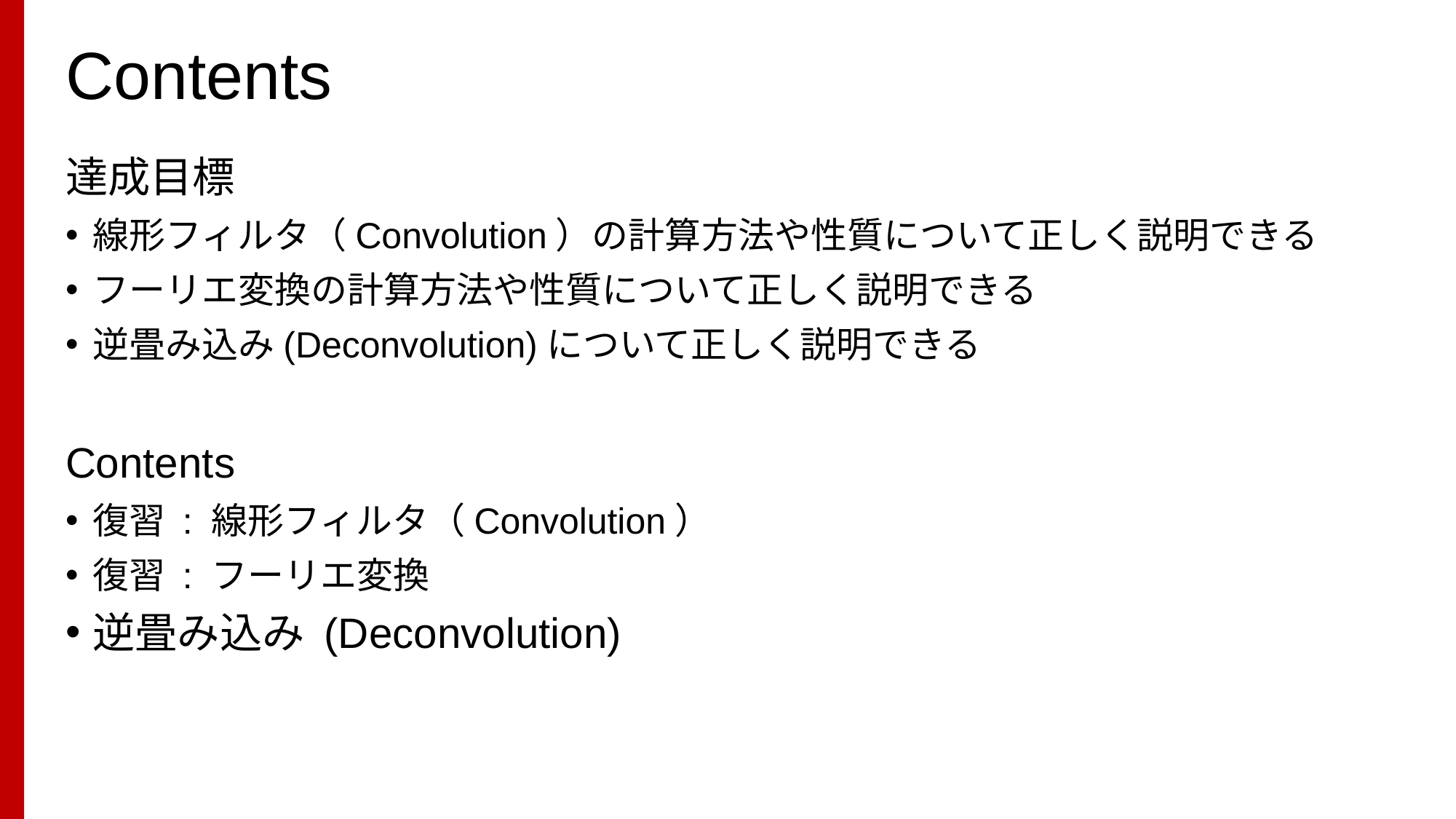

# Contents
達成目標
線形フィルタ（Convolution）の計算方法や性質について正しく説明できる
フーリエ変換の計算方法や性質について正しく説明できる
逆畳み込み(Deconvolution)について正しく説明できる

Contents
復習 : 線形フィルタ（Convolution）
復習 : フーリエ変換
逆畳み込み (Deconvolution)